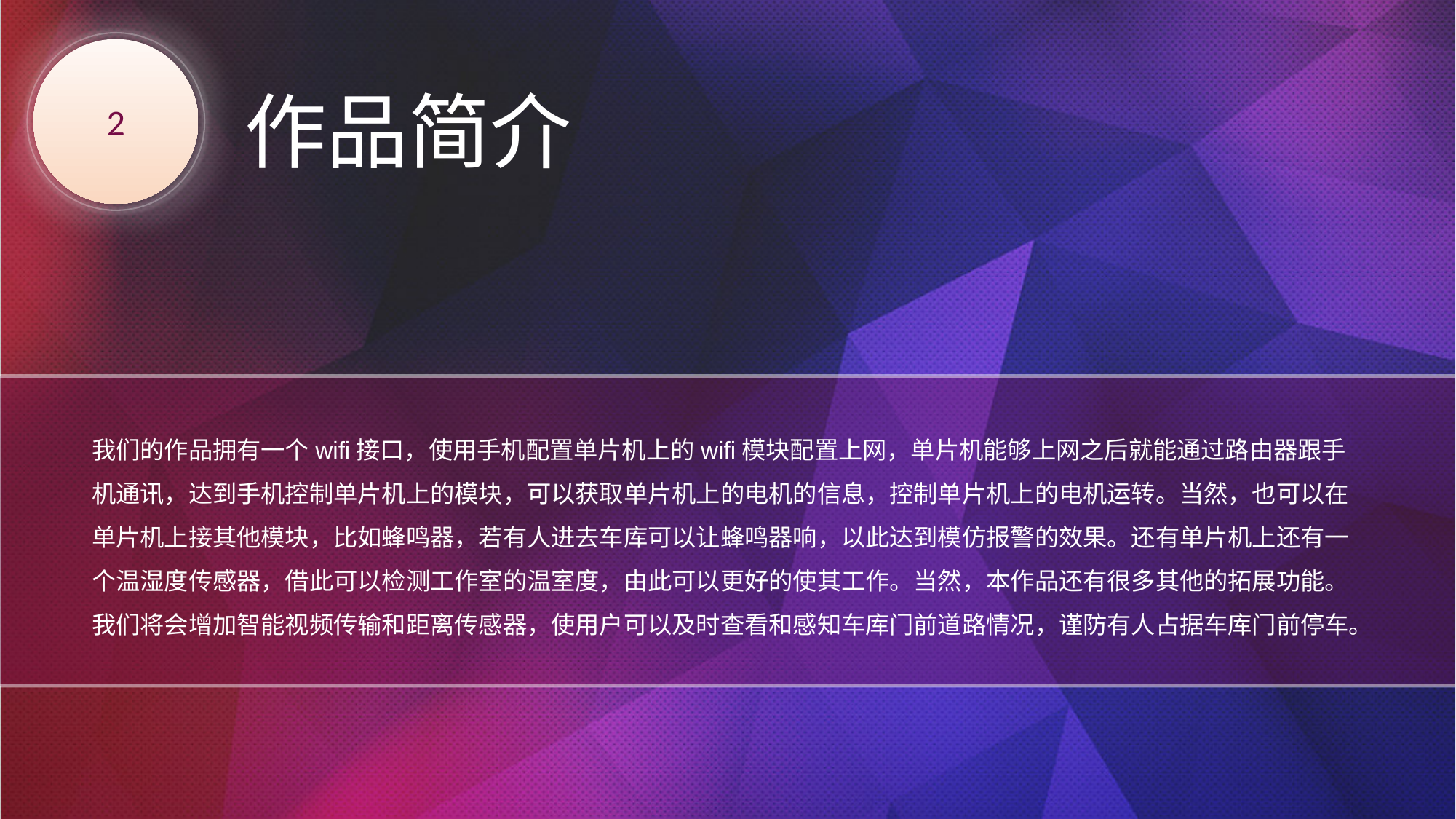

2
作品简介

我们的作品拥有一个wifi接口，使用手机配置单片机上的wifi模块配置上网，单片机能够上网之后就能通过路由器跟手机通讯，达到手机控制单片机上的模块，可以获取单片机上的电机的信息，控制单片机上的电机运转。当然，也可以在单片机上接其他模块，比如蜂鸣器，若有人进去车库可以让蜂鸣器响，以此达到模仿报警的效果。还有单片机上还有一个温湿度传感器，借此可以检测工作室的温室度，由此可以更好的使其工作。当然，本作品还有很多其他的拓展功能。
我们将会增加智能视频传输和距离传感器，使用户可以及时查看和感知车库门前道路情况，谨防有人占据车库门前停车。